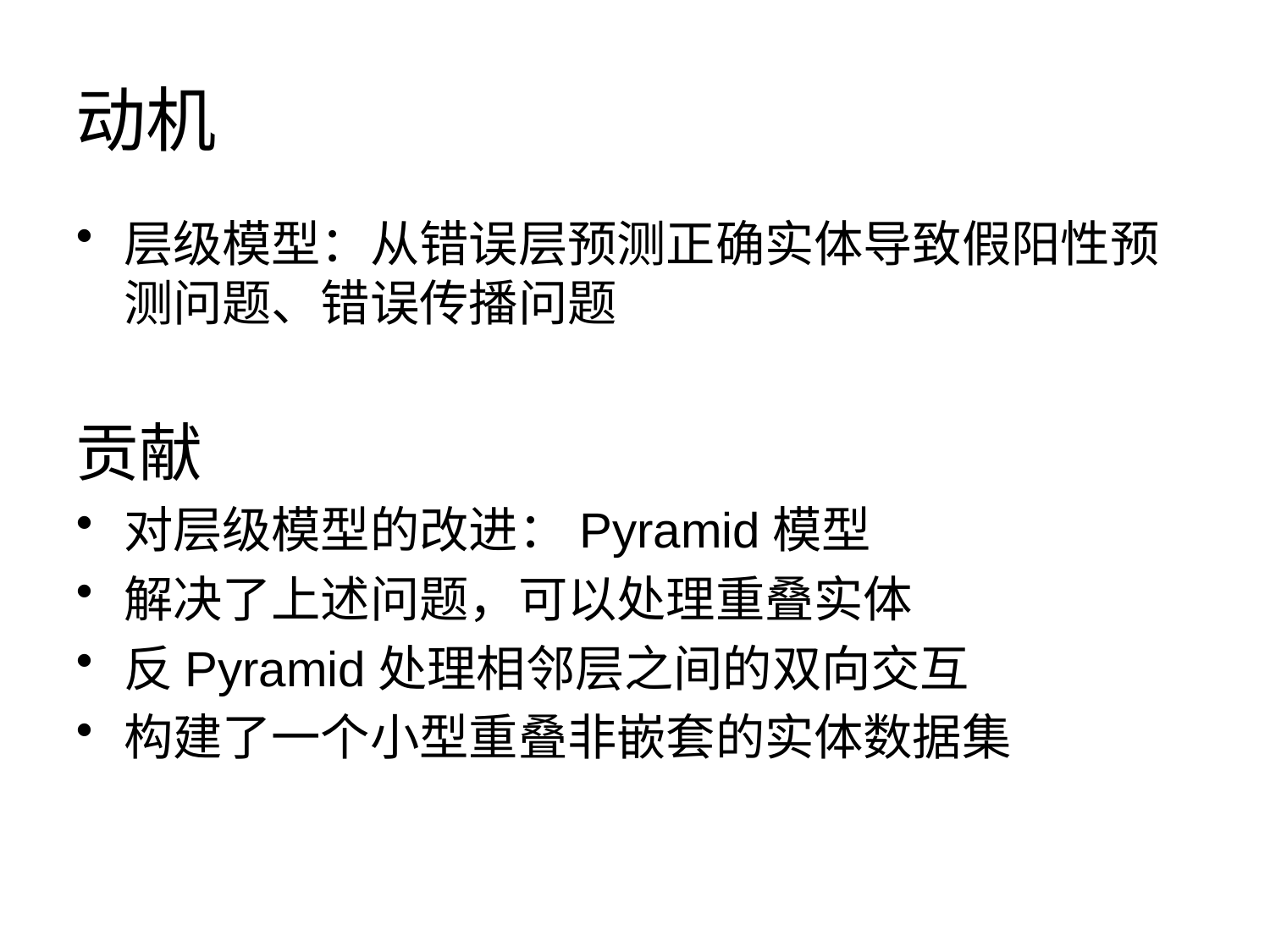

# 动机
层级模型：从错误层预测正确实体导致假阳性预测问题、错误传播问题

贡献
对层级模型的改进：Pyramid模型
解决了上述问题，可以处理重叠实体
反Pyramid处理相邻层之间的双向交互
构建了一个小型重叠非嵌套的实体数据集